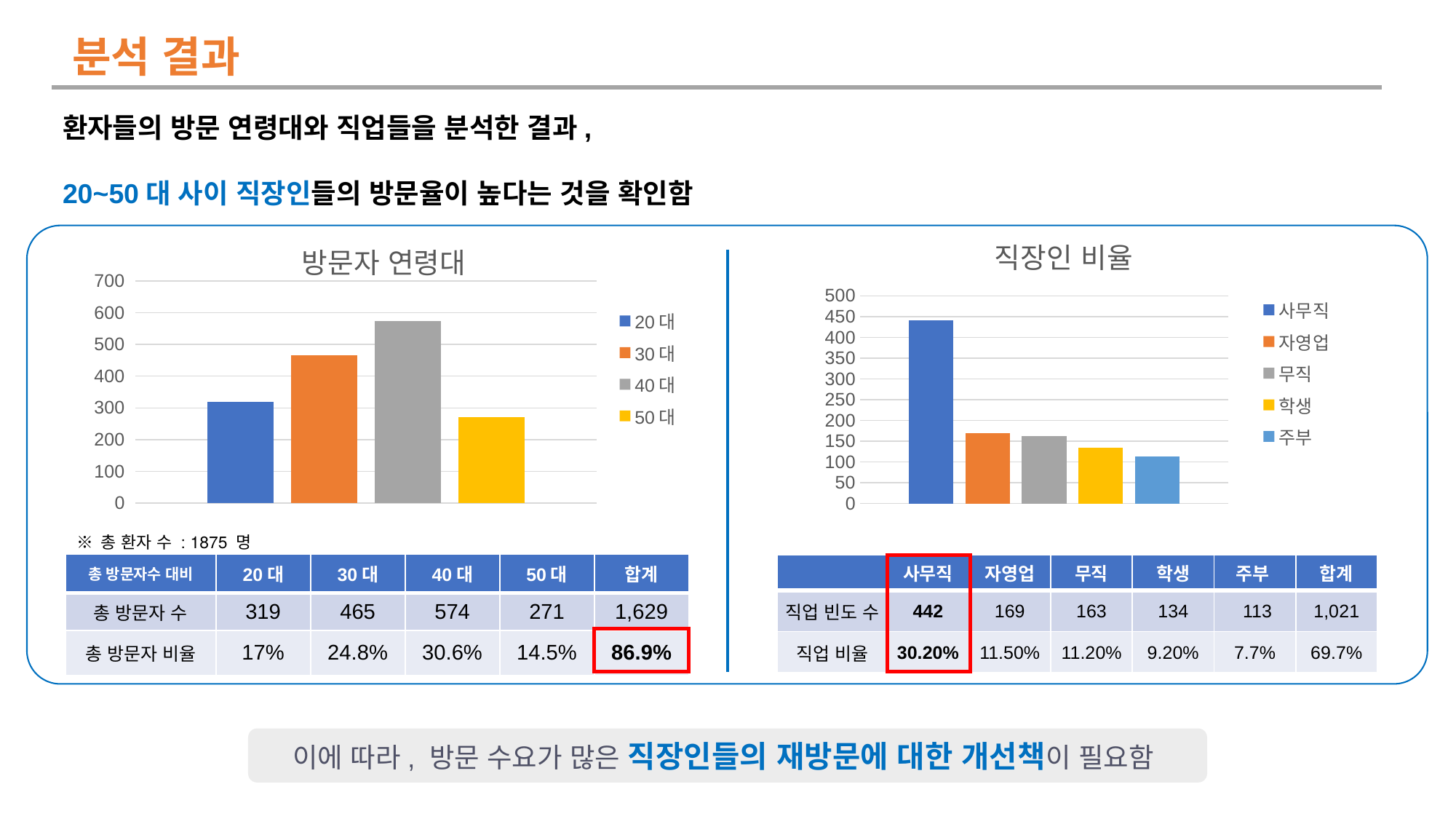

분석 결과
환자들의 방문 연령대와 직업들을 분석한 결과,
20~50대 사이 직장인들의 방문율이 높다는 것을 확인함

### Chart: 방문자 연령대

| Category | 20대 | 30대 | 40대 | 50대 |
|---|---|---|---|---|
| 방문자 수 | 319.0 | 465.0 | 574.0 | 271.0 |

### Chart: 직장인 비율

| Category | 사무직 | 자영업 | 무직 | 학생 | 주부 |
|---|---|---|---|---|---|
| 직업 빈도 수 | 442.0 | 169.0 | 163.0 | 134.0 | 113.0 |
※ 총 환자 수 : 1875 명
| 총 방문자수 대비 | 20대 | 30대 | 40대 | 50대 | 합계 |
| --- | --- | --- | --- | --- | --- |
| 총 방문자 수 | 319 | 465 | 574 | 271 | 1,629 |
| 총 방문자 비율 | 17% | 24.8% | 30.6% | 14.5% | 86.9% |
|  | 사무직 | 자영업 | 무직 | 학생 | 주부 | 합계 |
| --- | --- | --- | --- | --- | --- | --- |
| 직업 빈도 수 | 442 | 169 | 163 | 134 | 113 | 1,021 |
| 직업 비율 | 30.20% | 11.50% | 11.20% | 9.20% | 7.7% | 69.7% |

이에 따라, 방문 수요가 많은 직장인들의 재방문에 대한 개선책이 필요함